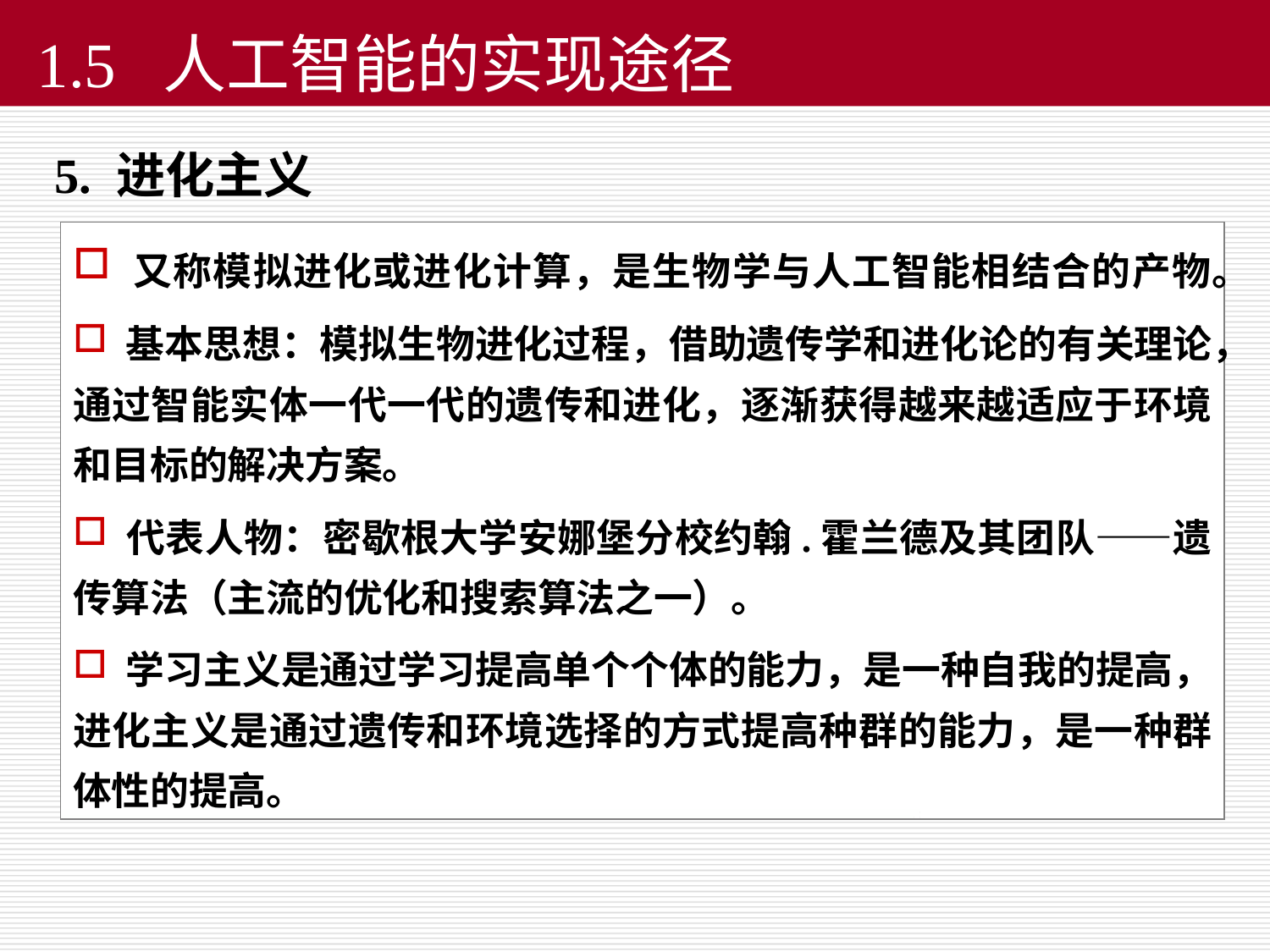

1.5  人工智能的实现途径
5. 进化主义
 又称模拟进化或进化计算，是生物学与人工智能相结合的产物。
 基本思想：模拟生物进化过程，借助遗传学和进化论的有关理论，通过智能实体一代一代的遗传和进化，逐渐获得越来越适应于环境和目标的解决方案。
 代表人物：密歇根大学安娜堡分校约翰.霍兰德及其团队——遗传算法（主流的优化和搜索算法之一）。
 学习主义是通过学习提高单个个体的能力，是一种自我的提高，进化主义是通过遗传和环境选择的方式提高种群的能力，是一种群体性的提高。
84